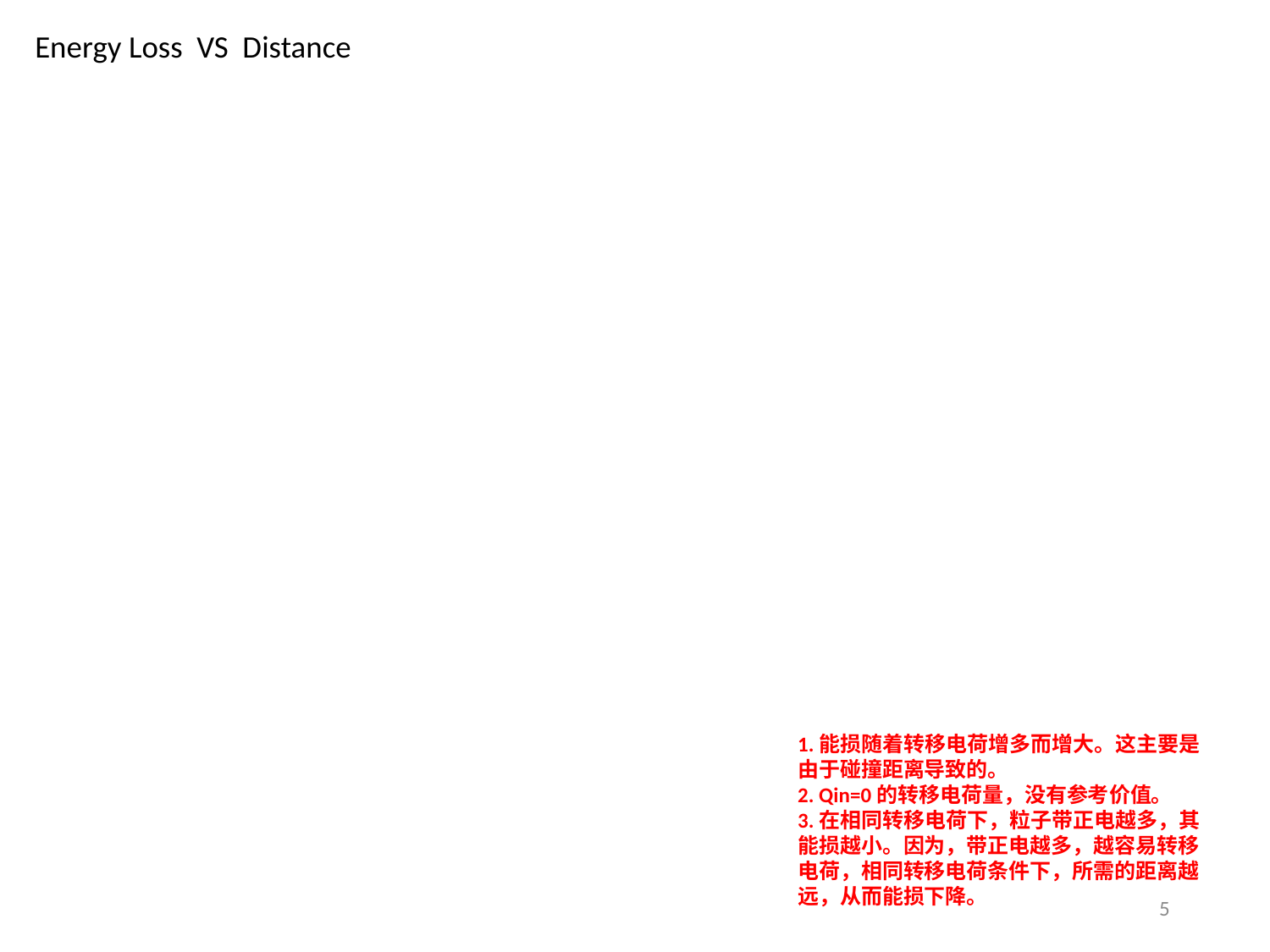

# Energy Loss  VS  Distance
1.能损随着转移电荷增多而增大。这主要是由于碰撞距离导致的。
2. Qin=0的转移电荷量，没有参考价值。
3.在相同转移电荷下，粒子带正电越多，其能损越小。因为，带正电越多，越容易转移电荷，相同转移电荷条件下，所需的距离越远，从而能损下降。
5